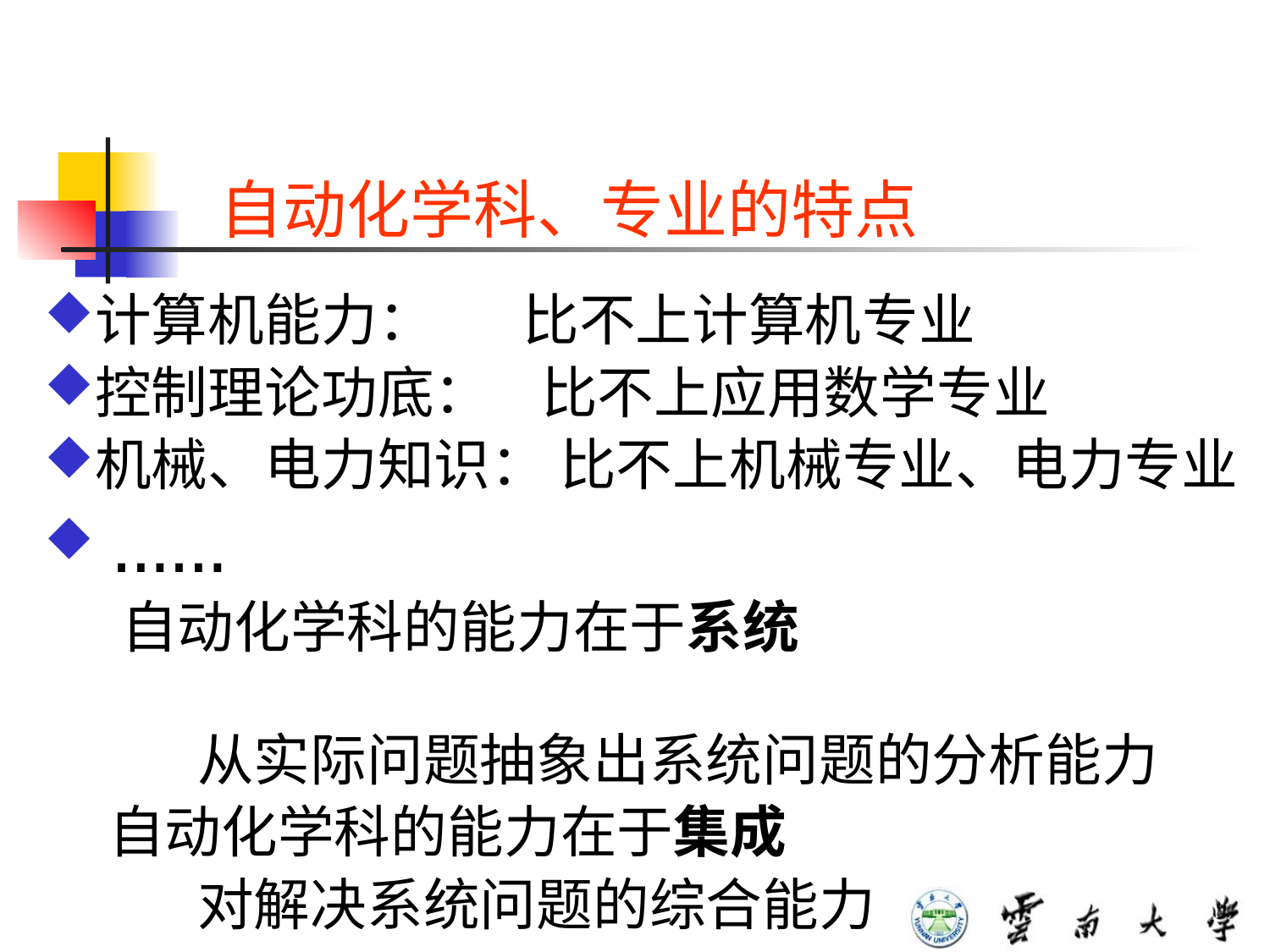

自动化学科、专业的特点
计算机能力：       比不上计算机专业
控制理论功底：    比不上应用数学专业
机械、电力知识： 比不上机械专业、电力专业
 ……
     自动化学科的能力在于系统
           从实际问题抽象出系统问题的分析能力
    自动化学科的能力在于集成
           对解决系统问题的综合能力